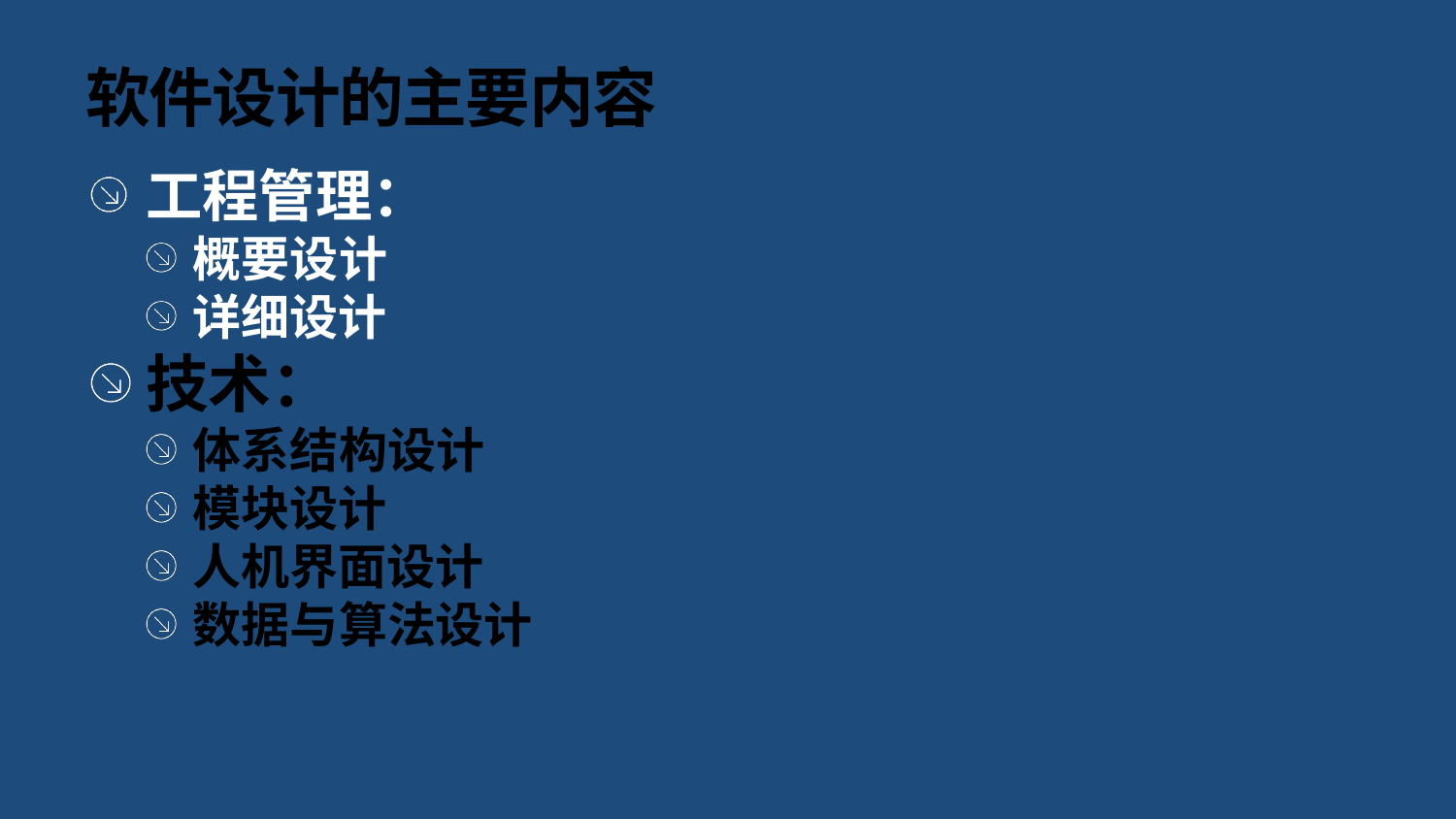

# 软件设计的主要内容

工程管理：
概要设计
详细设计
技术：
体系结构设计
模块设计
人机界面设计
数据与算法设计